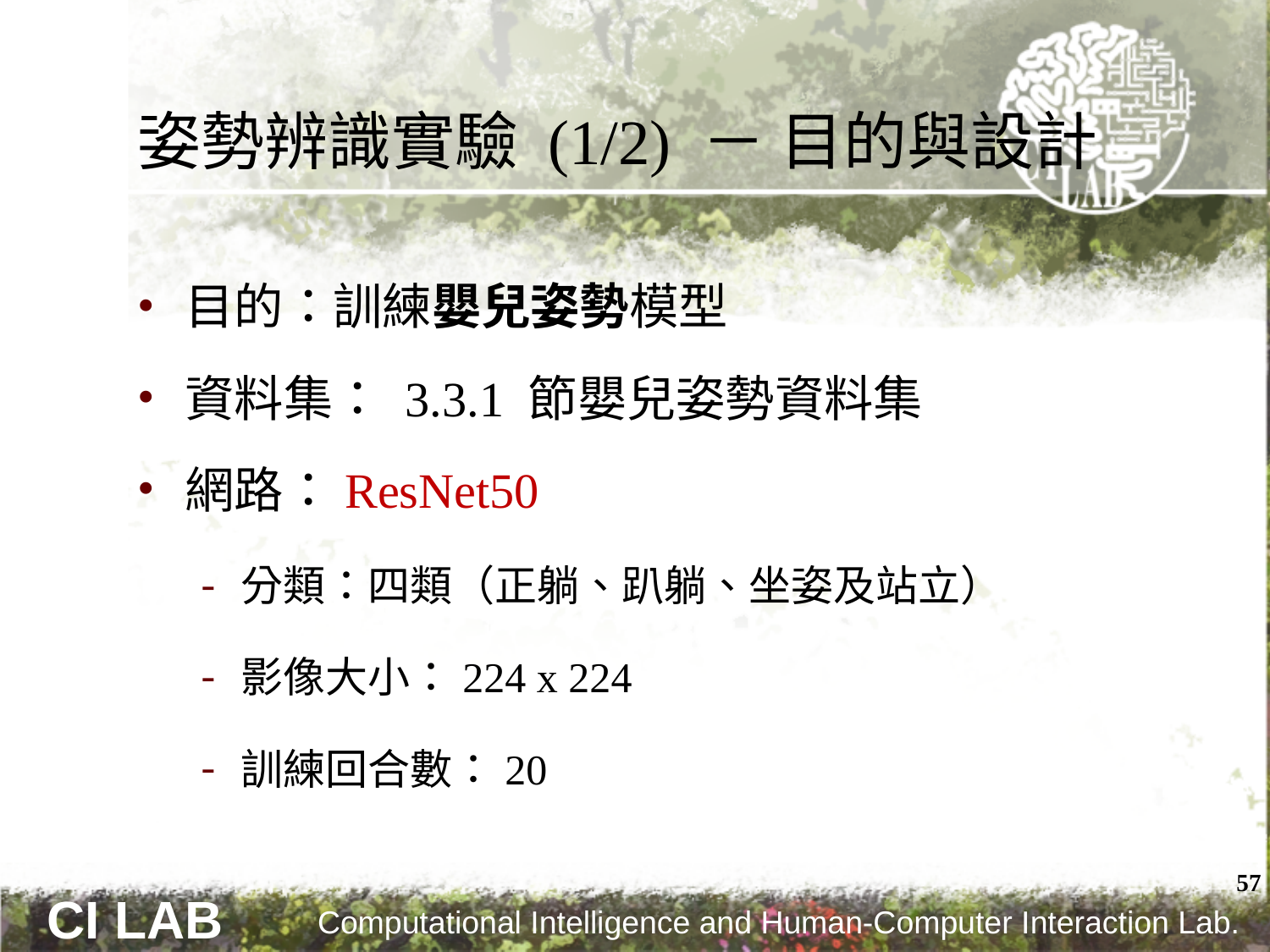

# 姿勢辨識實驗 (1/2) － 目的與設計
目的：訓練嬰兒姿勢模型
資料集： 3.3.1 節嬰兒姿勢資料集
網路：ResNet50
分類：四類（正躺、趴躺、坐姿及站立）
影像大小：224 x 224
訓練回合數：20
57